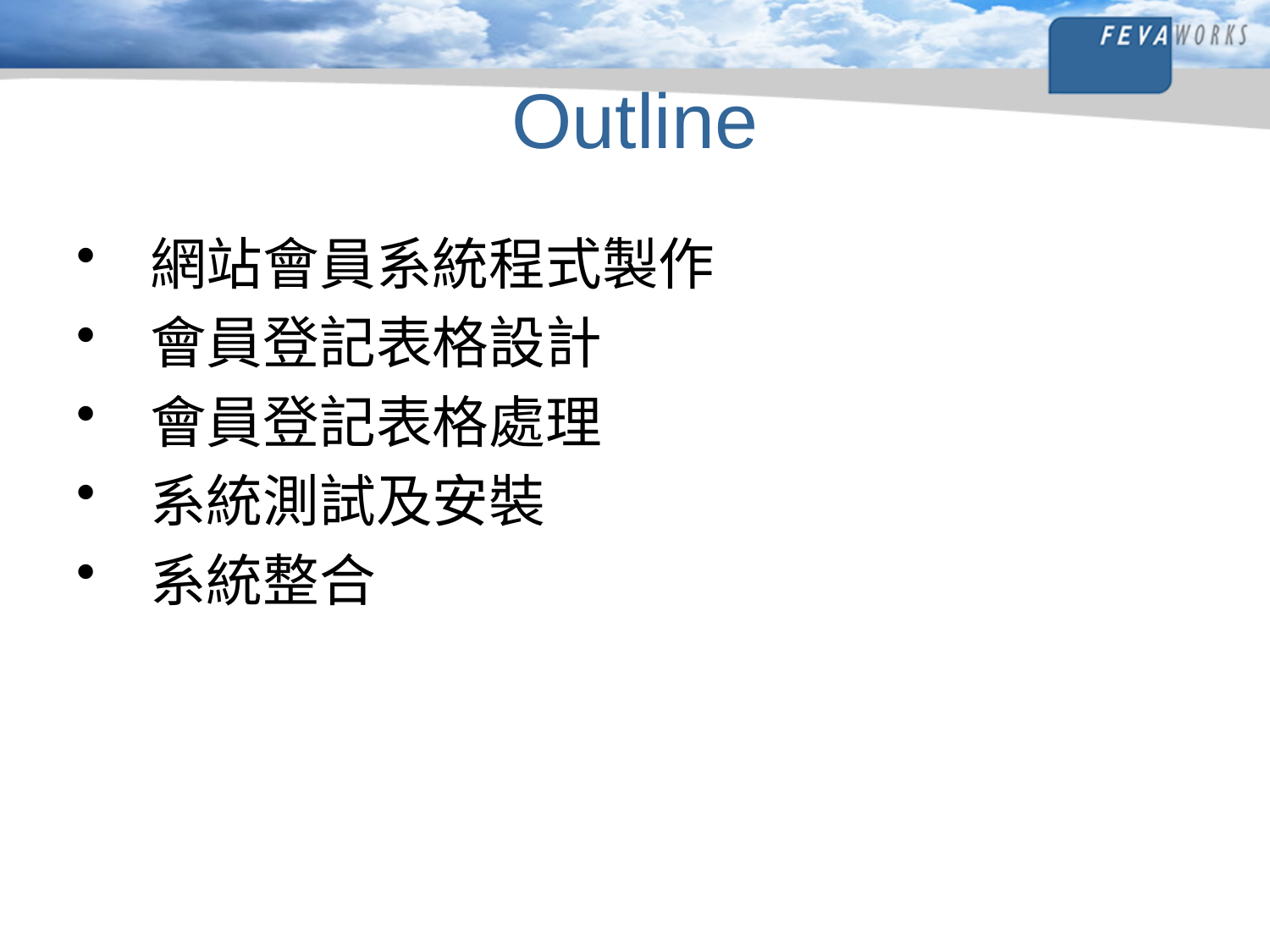

# Outline
 網站會員系統程式製作
 會員登記表格設計
 會員登記表格處理
 系統測試及安裝
 系統整合